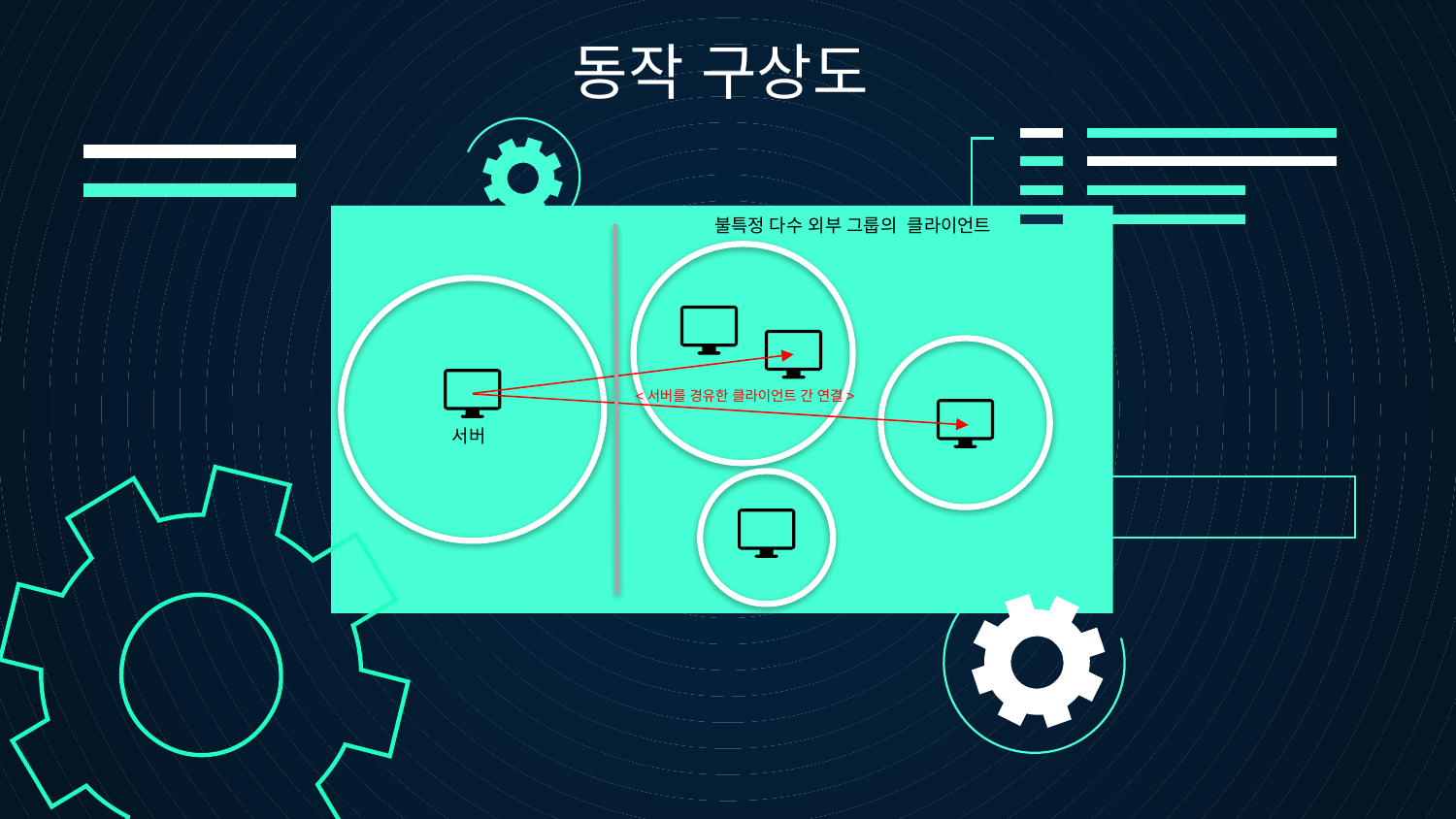

동작 구상도

불특정 다수 외부 그룹의  클라이언트

<서버를 경유한 클라이언트 간 연결>

서버